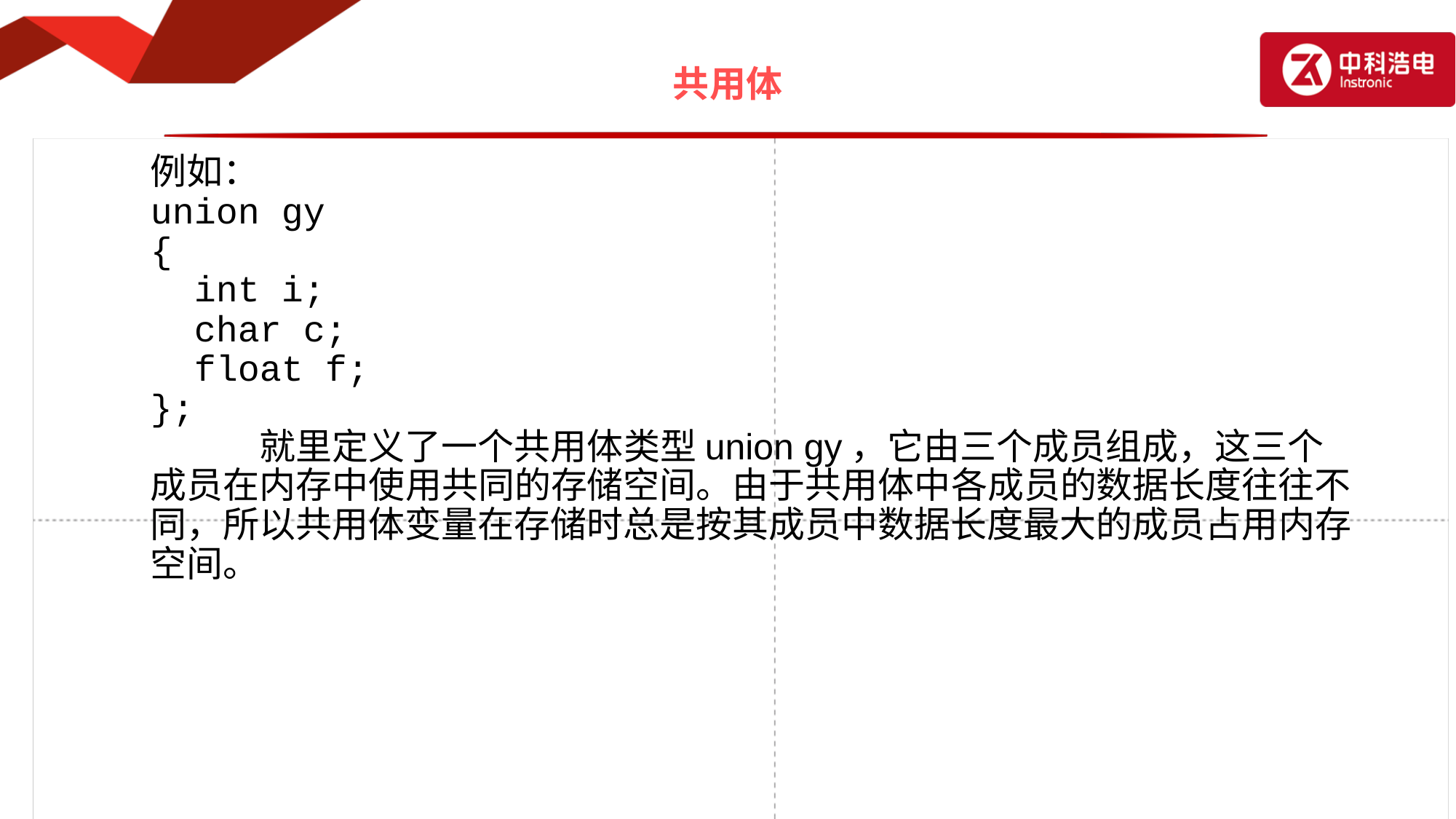

# 共用体
	例如：
	union gy
	{
	  int i;
	  char c;
	  float f;
	};
		就里定义了一个共用体类型union gy，它由三个成员组成，这三个成员在内存中使用共同的存储空间。由于共用体中各成员的数据长度往往不同，所以共用体变量在存储时总是按其成员中数据长度最大的成员占用内存空间。